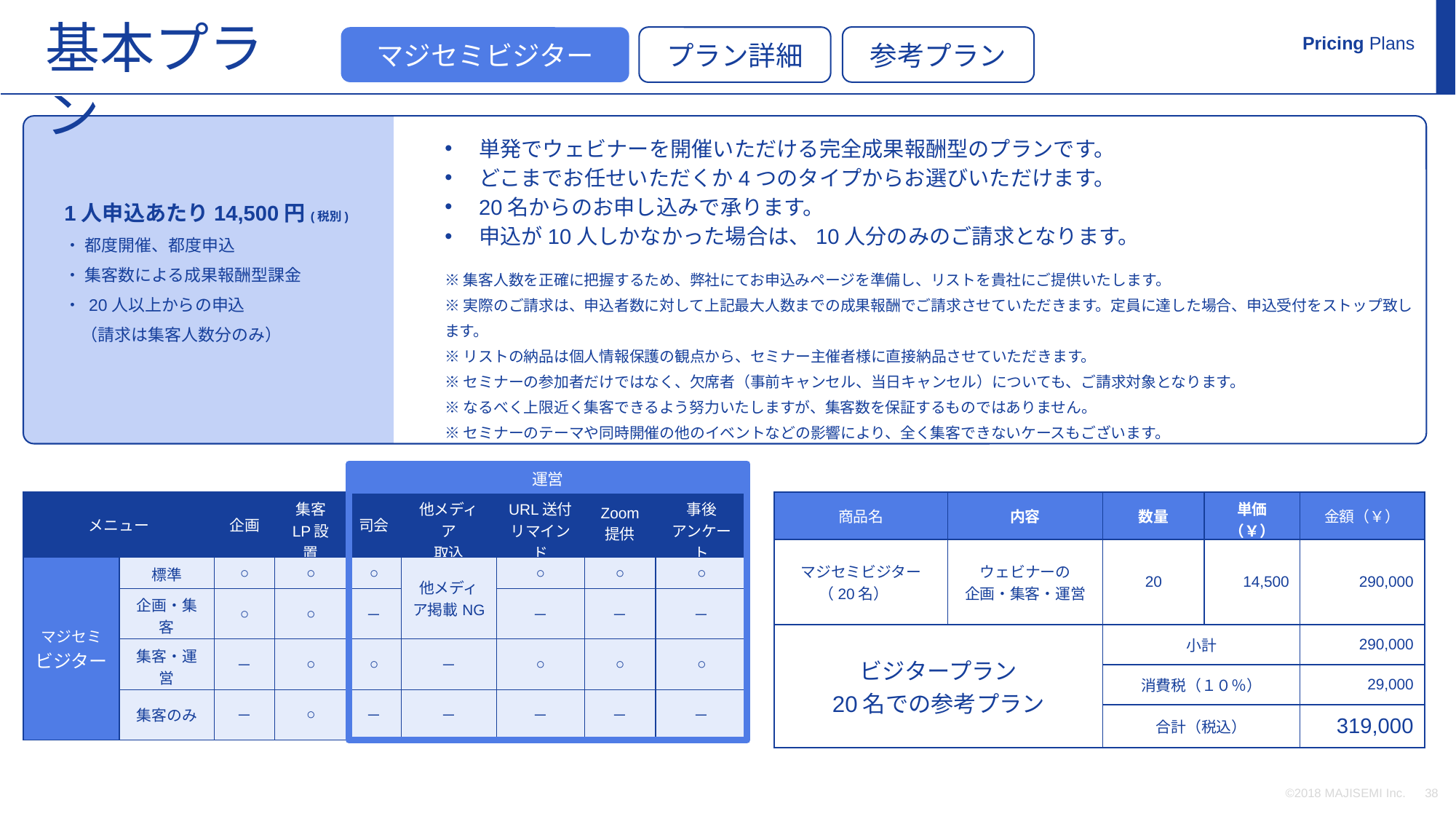

基本プラン
Pricing Plans
参考プラン
マジセミビジター
プラン詳細

単発でウェビナーを開催いただける完全成果報酬型のプランです。
どこまでお任せいただくか4つのタイプからお選びいただけます。
20名からのお申し込みで承ります。
申込が10人しかなかった場合は、10人分のみのご請求となります。
1人申込あたり14,500円(税別)
・ 都度開催、都度申込
・ 集客数による成果報酬型課金
・ 20人以上からの申込
　（請求は集客人数分のみ）
※集客人数を正確に把握するため、弊社にてお申込みページを準備し、リストを貴社にご提供いたします。
※実際のご請求は、申込者数に対して上記最大人数までの成果報酬でご請求させていただきます。定員に達した場合、申込受付をストップ致します。
※リストの納品は個人情報保護の観点から、セミナー主催者様に直接納品させていただきます。
※セミナーの参加者だけではなく、欠席者（事前キャンセル、当日キャンセル）についても、ご請求対象となります。
※なるべく上限近く集客できるよう努力いたしますが、集客数を保証するものではありません。
※セミナーのテーマや同時開催の他のイベントなどの影響により、全く集客できないケースもございます。
運営
運営
| 商品名 | 内容 | 数量 | 単価（￥） | 金額（￥） |
| --- | --- | --- | --- | --- |
| マジセミビジター （20名）） | ウェビナーの 企画・集客・運営 | 20 | 14,500 | 290,000 |
| ビジタープラン 20名での参考プラン |  | 小計 |  | 290,000 |
|  |  | 消費税（１０％） |  | 29,000 |
|  |  | 合計（税込） |  | 319,000 |
| メニュー |  | 企画 | 集客 LP設置 | 司会 | 他メディア 取込 | URL送付 リマインド | Zoom 提供 | 事後 アンケート |
| --- | --- | --- | --- | --- | --- | --- | --- | --- |
| マジセミ ビジター | 標準 | ○ | ○ | ○ | 他メディア掲載NG | ○ | ○ | ○ |
|  | 企画・集客 | ○ | ○ | － |  | － | － | － |
|  | 集客・運営 | － | ○ | ○ | － | ○ | ○ | ○ |
|  | 集客のみ | － | ○ | － | － | － | － | － |
©2018 MAJISEMI Inc.
38